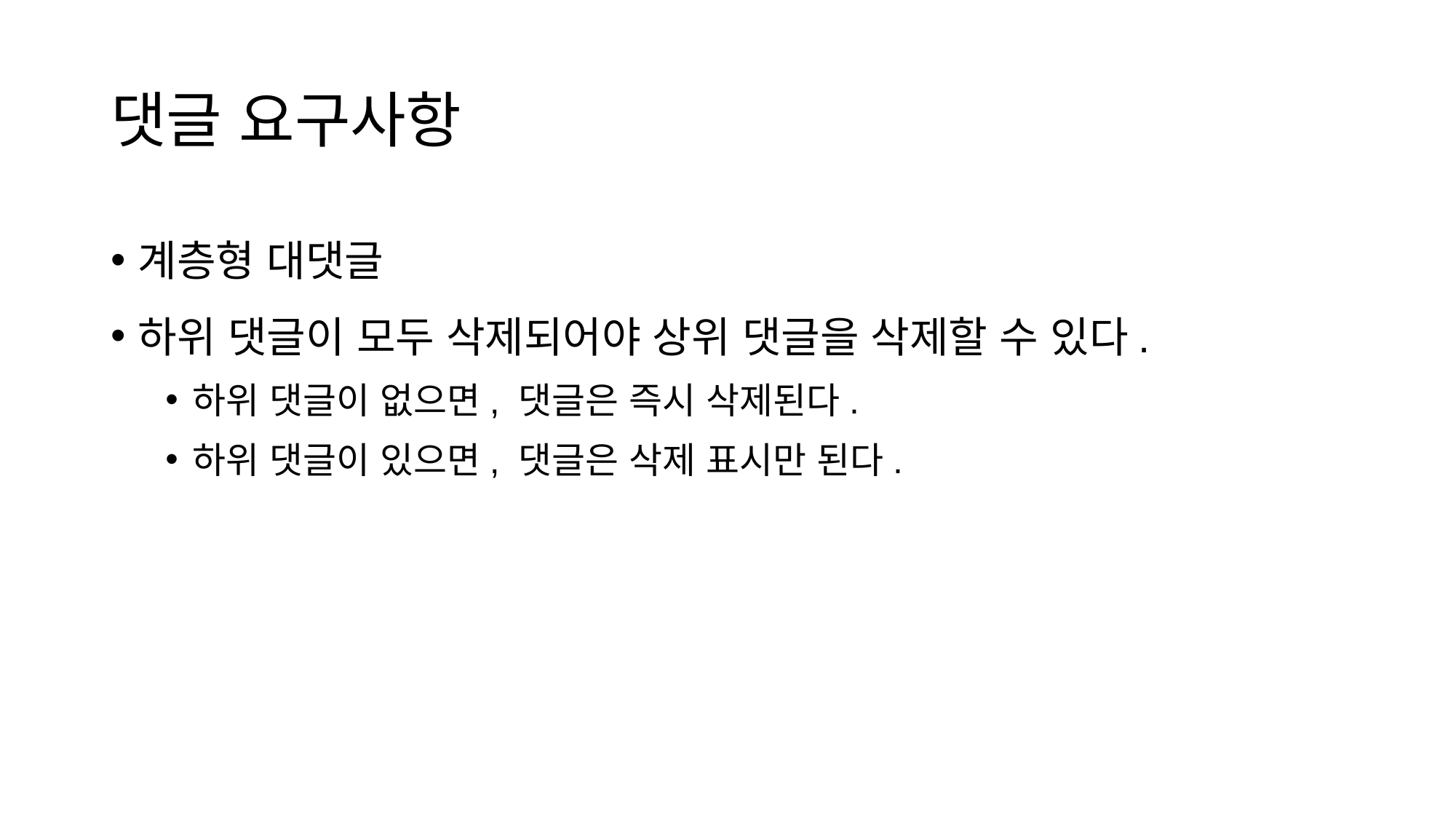

# 댓글 요구사항
계층형 대댓글
하위 댓글이 모두 삭제되어야 상위 댓글을 삭제할 수 있다.
하위 댓글이 없으면, 댓글은 즉시 삭제된다.
하위 댓글이 있으면, 댓글은 삭제 표시만 된다.